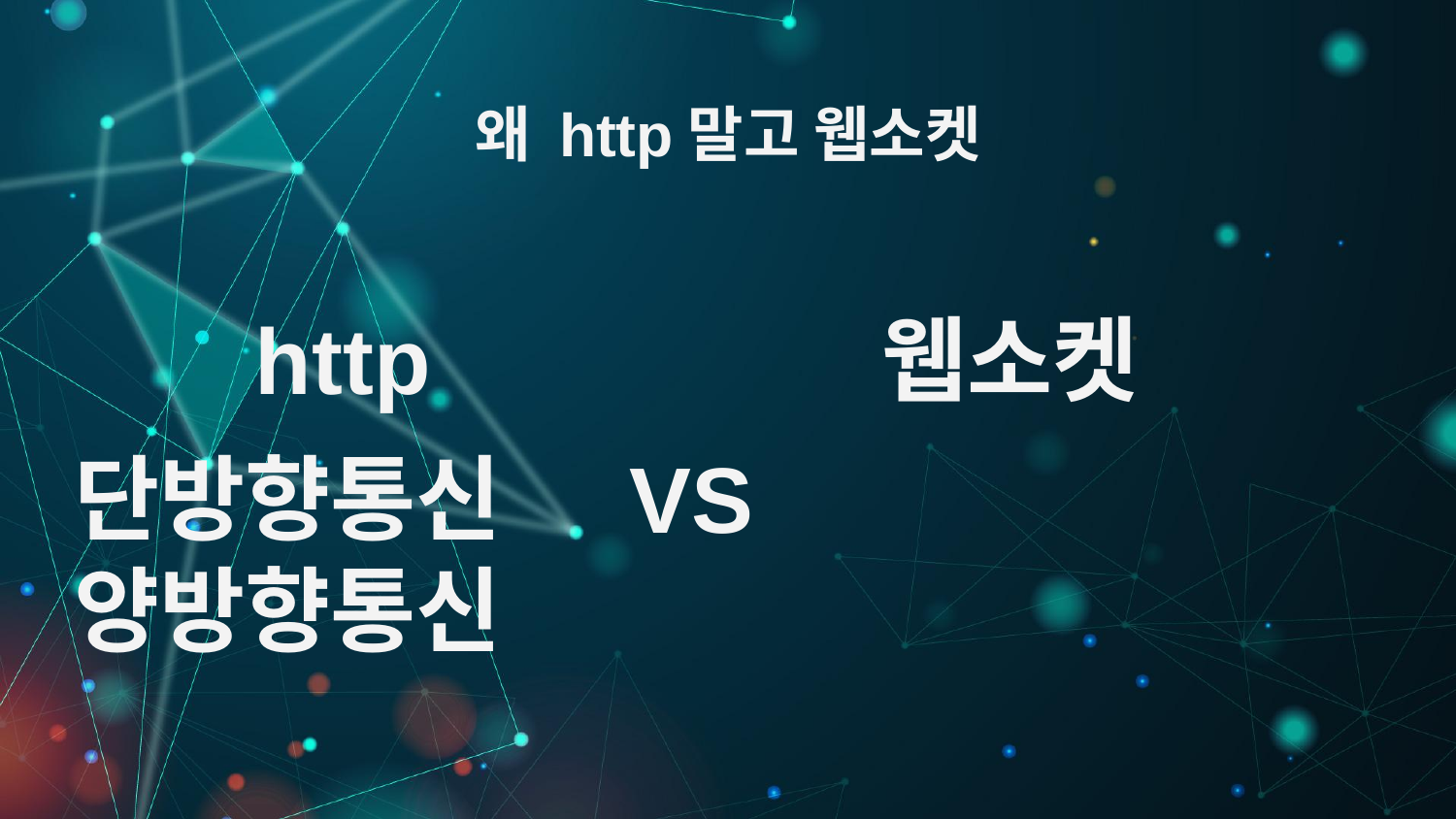

# 왜 http말고 웹소켓
http
웹소켓
단방향통신     VS    양방향통신